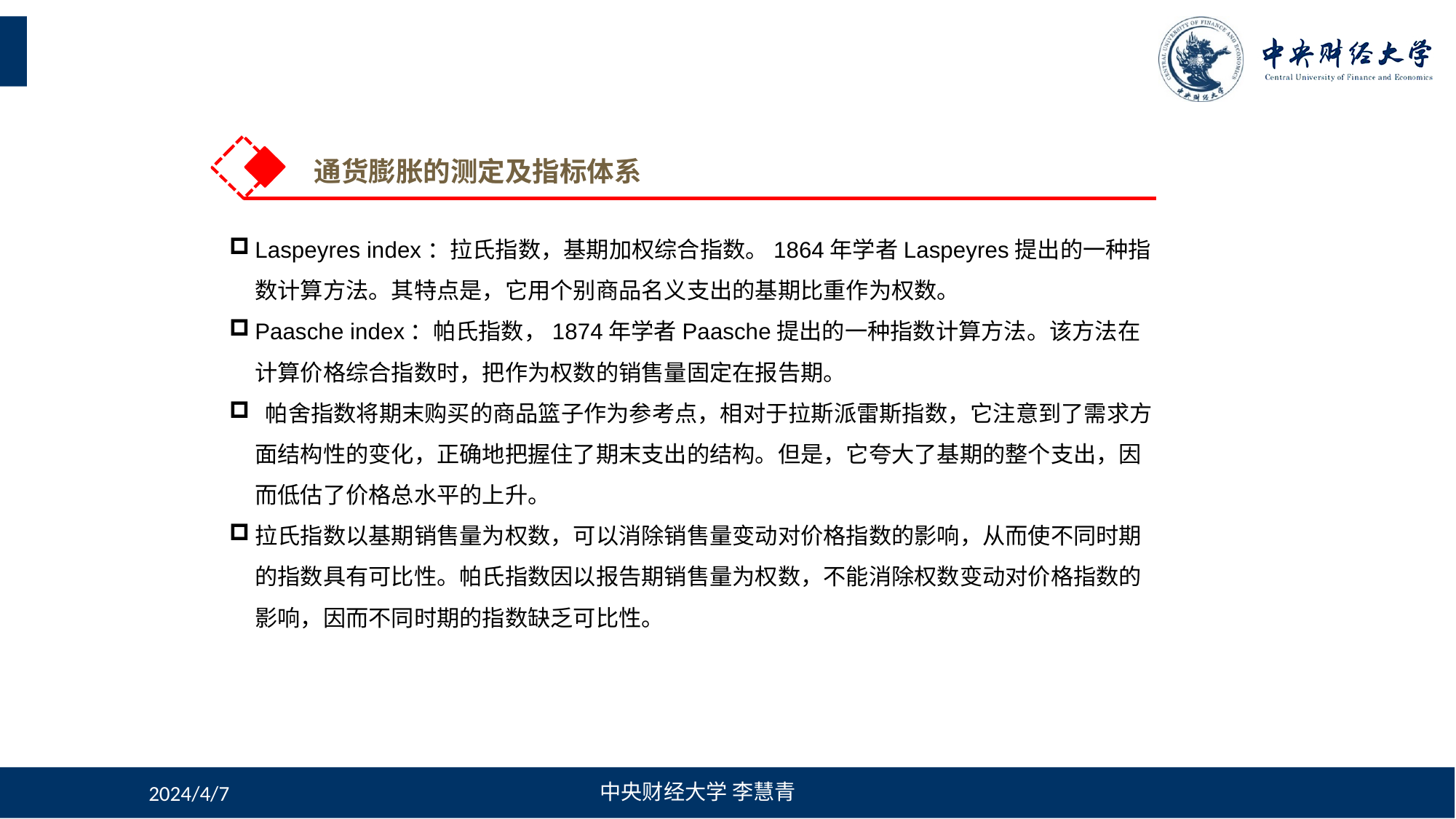

通货膨胀的测定及指标体系
Laspeyres index：拉氏指数，基期加权综合指数。1864年学者Laspeyres提出的一种指数计算方法。其特点是，它用个别商品名义支出的基期比重作为权数。
Paasche index：帕氏指数，1874年学者Paasche提出的一种指数计算方法。该方法在计算价格综合指数时，把作为权数的销售量固定在报告期。
 帕舍指数将期末购买的商品篮子作为参考点，相对于拉斯派雷斯指数，它注意到了需求方面结构性的变化，正确地把握住了期末支出的结构。但是，它夸大了基期的整个支出，因而低估了价格总水平的上升。
拉氏指数以基期销售量为权数，可以消除销售量变动对价格指数的影响，从而使不同时期的指数具有可比性。帕氏指数因以报告期销售量为权数，不能消除权数变动对价格指数的影响，因而不同时期的指数缺乏可比性。